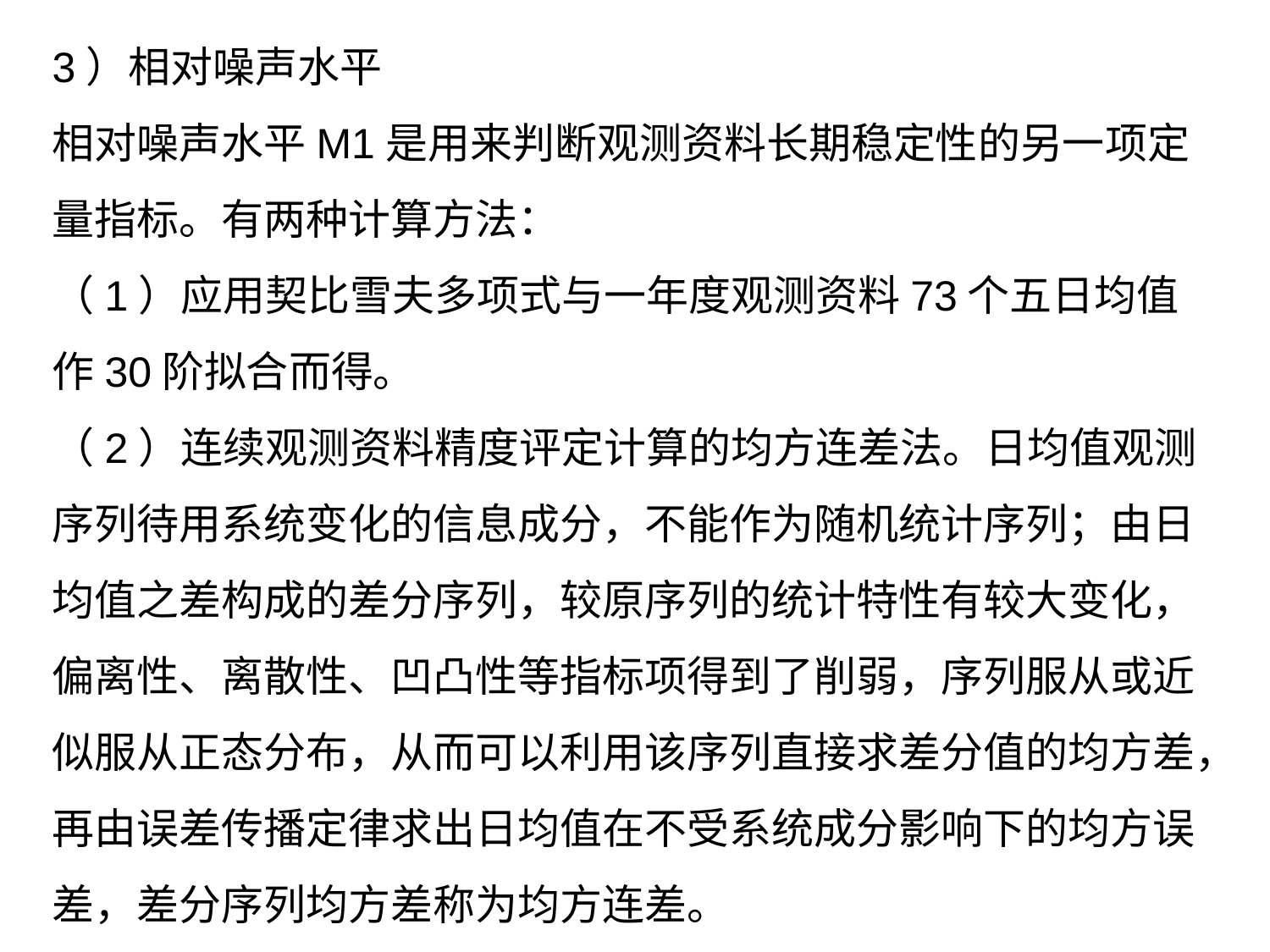

3）相对噪声水平
相对噪声水平M1是用来判断观测资料长期稳定性的另一项定量指标。有两种计算方法：
（1）应用契比雪夫多项式与一年度观测资料73个五日均值作30阶拟合而得。
（2）连续观测资料精度评定计算的均方连差法。日均值观测序列待用系统变化的信息成分，不能作为随机统计序列；由日均值之差构成的差分序列，较原序列的统计特性有较大变化，偏离性、离散性、凹凸性等指标项得到了削弱，序列服从或近似服从正态分布，从而可以利用该序列直接求差分值的均方差，再由误差传播定律求出日均值在不受系统成分影响下的均方误差，差分序列均方差称为均方连差。